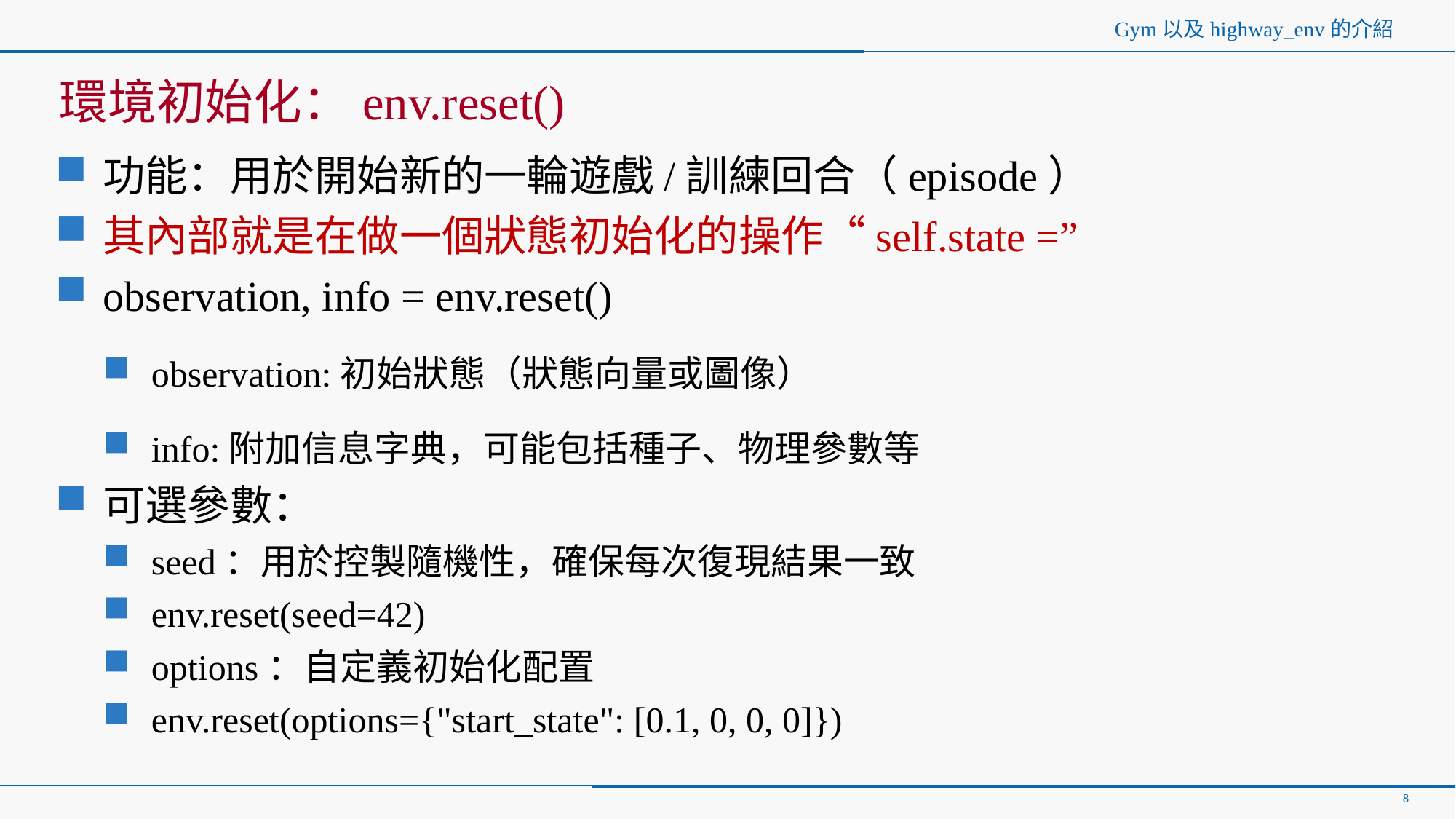

# Gym以及highway_env的介紹
環境初始化：env.reset()
功能：用於開始新的一輪遊戲/訓練回合（episode）
其內部就是在做一個狀態初始化的操作“self.state =”
observation, info = env.reset()
observation:初始狀態（狀態向量或圖像）
info:附加信息字典，可能包括種子、物理參數等
可選參數：
seed：用於控製隨機性，確保每次復現結果一致
env.reset(seed=42)
options：自定義初始化配置
env.reset(options={"start_state": [0.1, 0, 0, 0]})

8